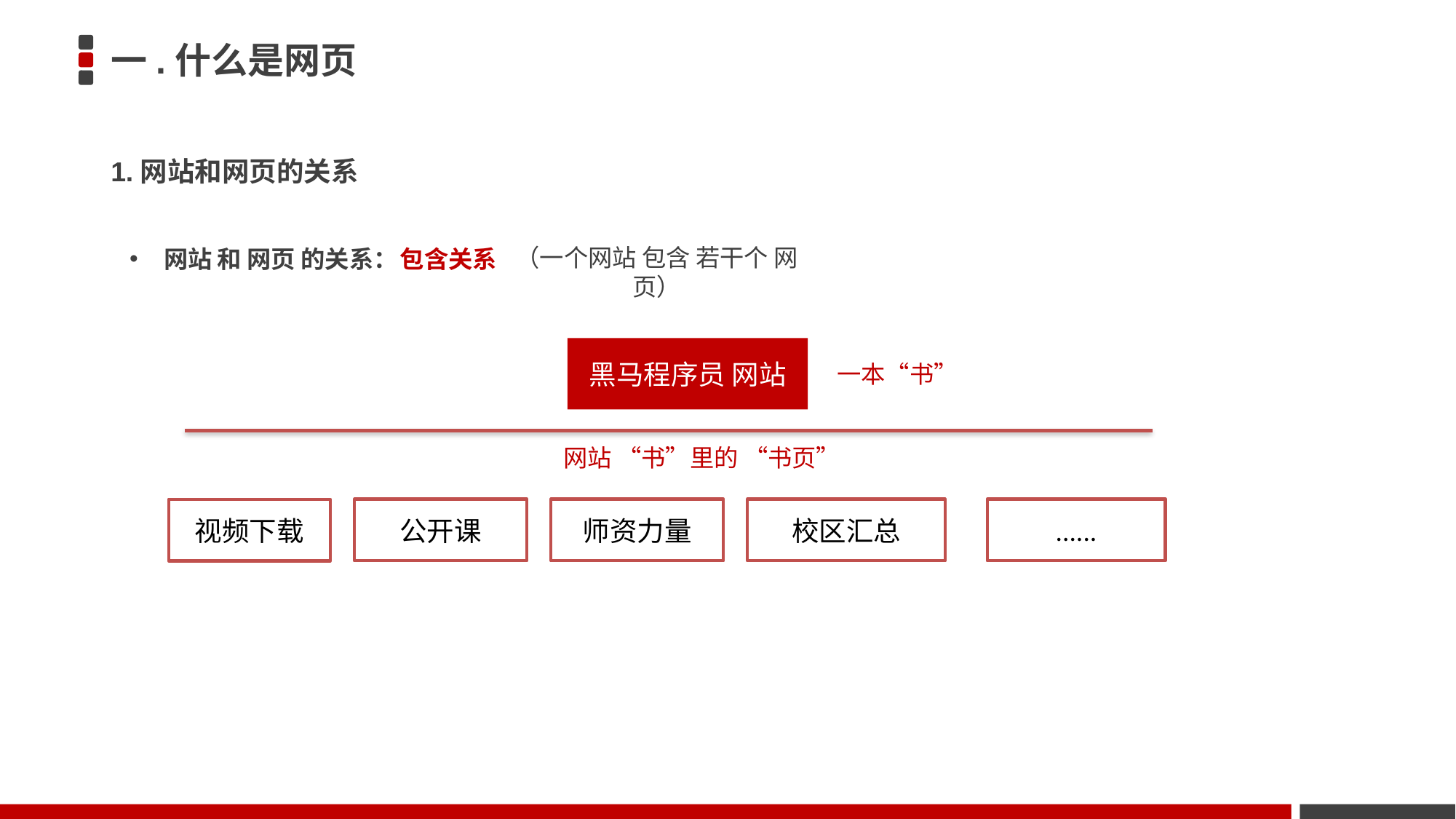

# 一.什么是网页
1.网站和网页的关系
（一个网站 包含 若干个 网页）
网站 和 网页 的关系：
包含关系
黑马程序员 网站
一本“书”
网站 “书”里的 “书页”
公开课
师资力量
校区汇总
......
视频下载